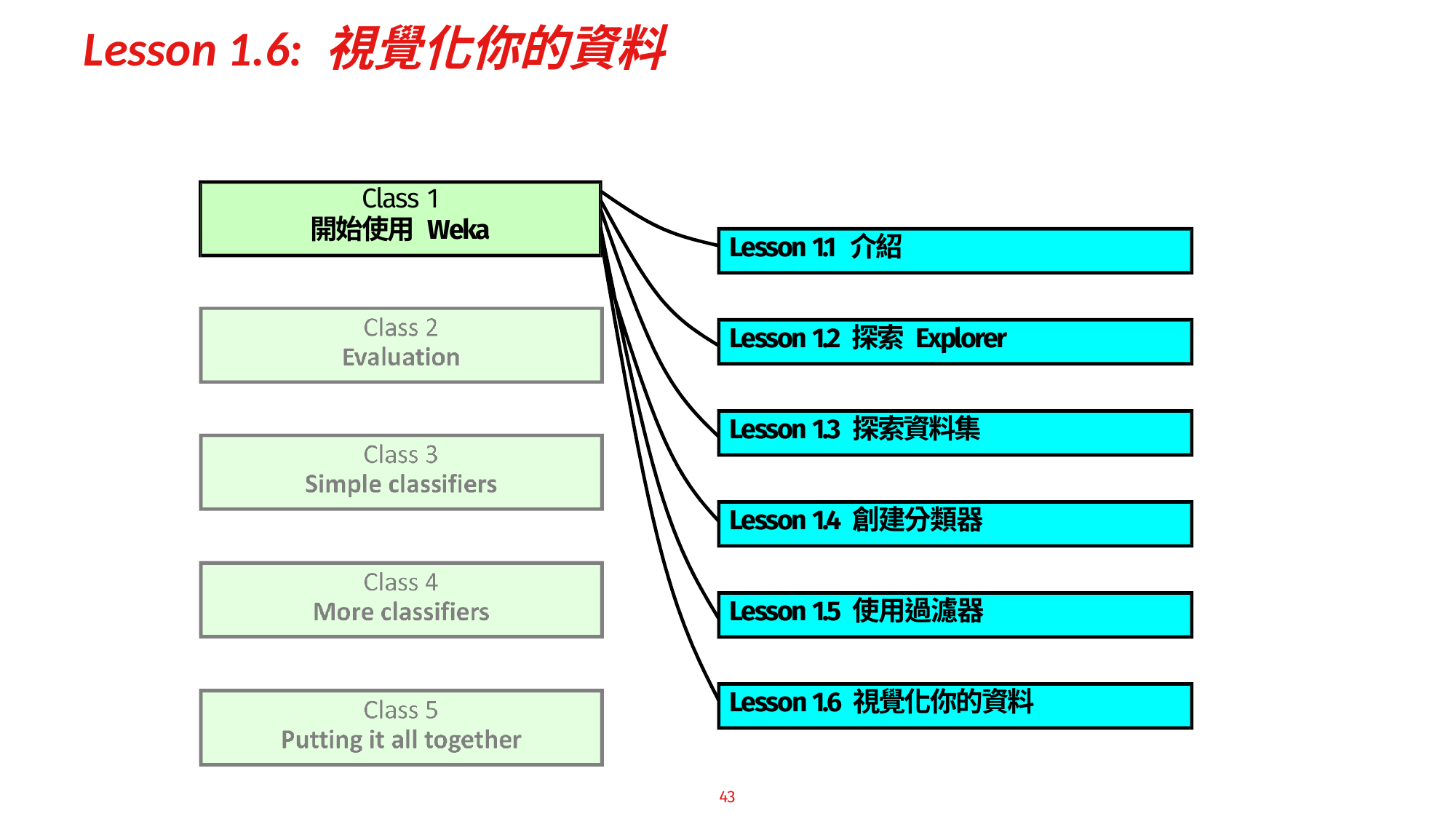

# Lesson 1.6: 視覺化你的資料

Class 1
開始使用 Weka

Lesson 1.1 介紹

Class 2
Evaluation

Class 3
Simple classifiers

Class 4
More classifiers

Class 5
Putting it all together

Lesson 1.2 探索 Explorer

Lesson 1.3 探索資料集

Lesson 1.4 創建分類器

Lesson 1.5 使用過濾器
Lesson 1.6 視覺化你的資料
43